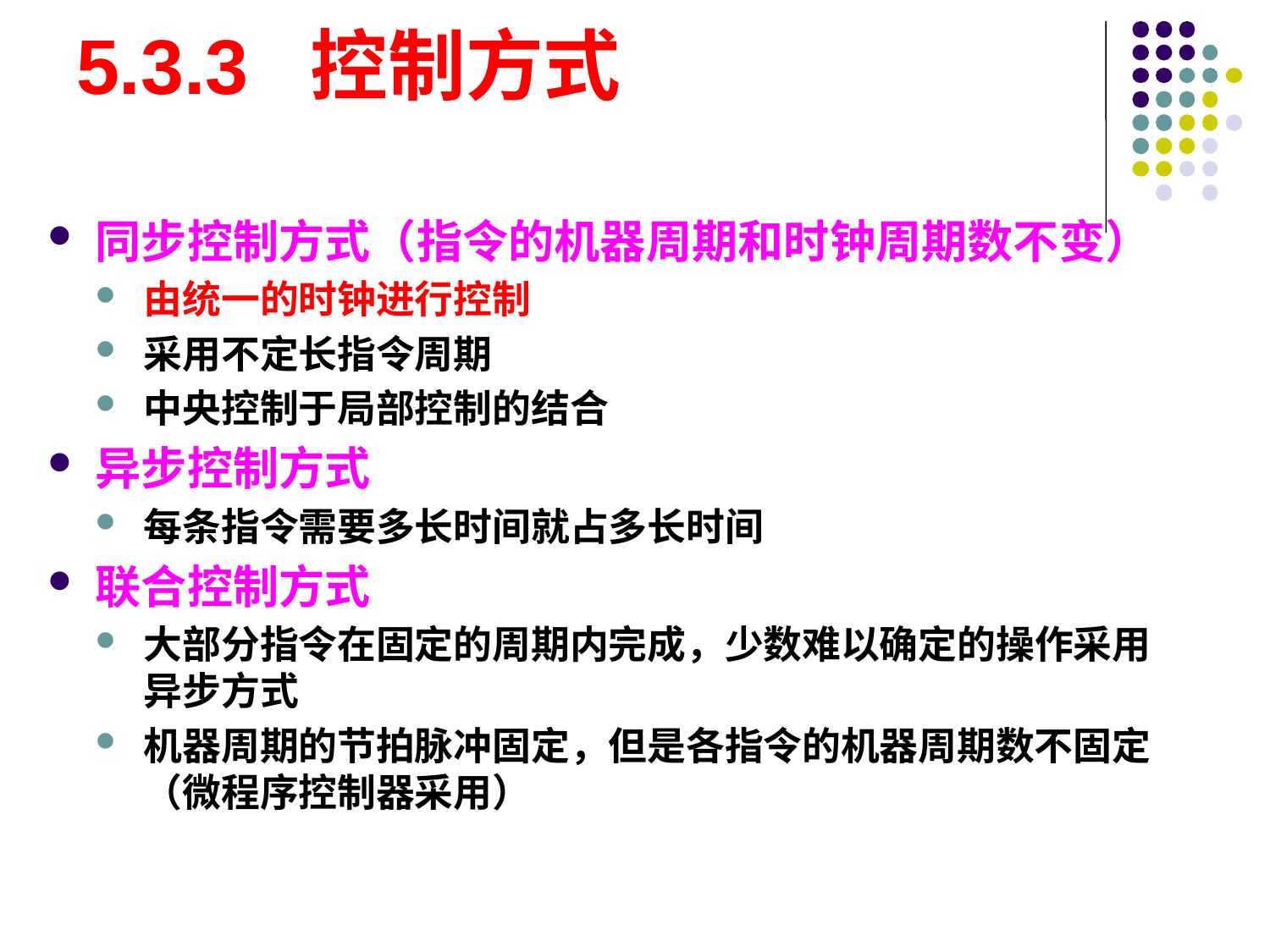

# 5.3.3  控制方式
同步控制方式（指令的机器周期和时钟周期数不变）
由统一的时钟进行控制
采用不定长指令周期
中央控制于局部控制的结合
异步控制方式
每条指令需要多长时间就占多长时间
联合控制方式
大部分指令在固定的周期内完成，少数难以确定的操作采用异步方式
机器周期的节拍脉冲固定，但是各指令的机器周期数不固定（微程序控制器采用）

39